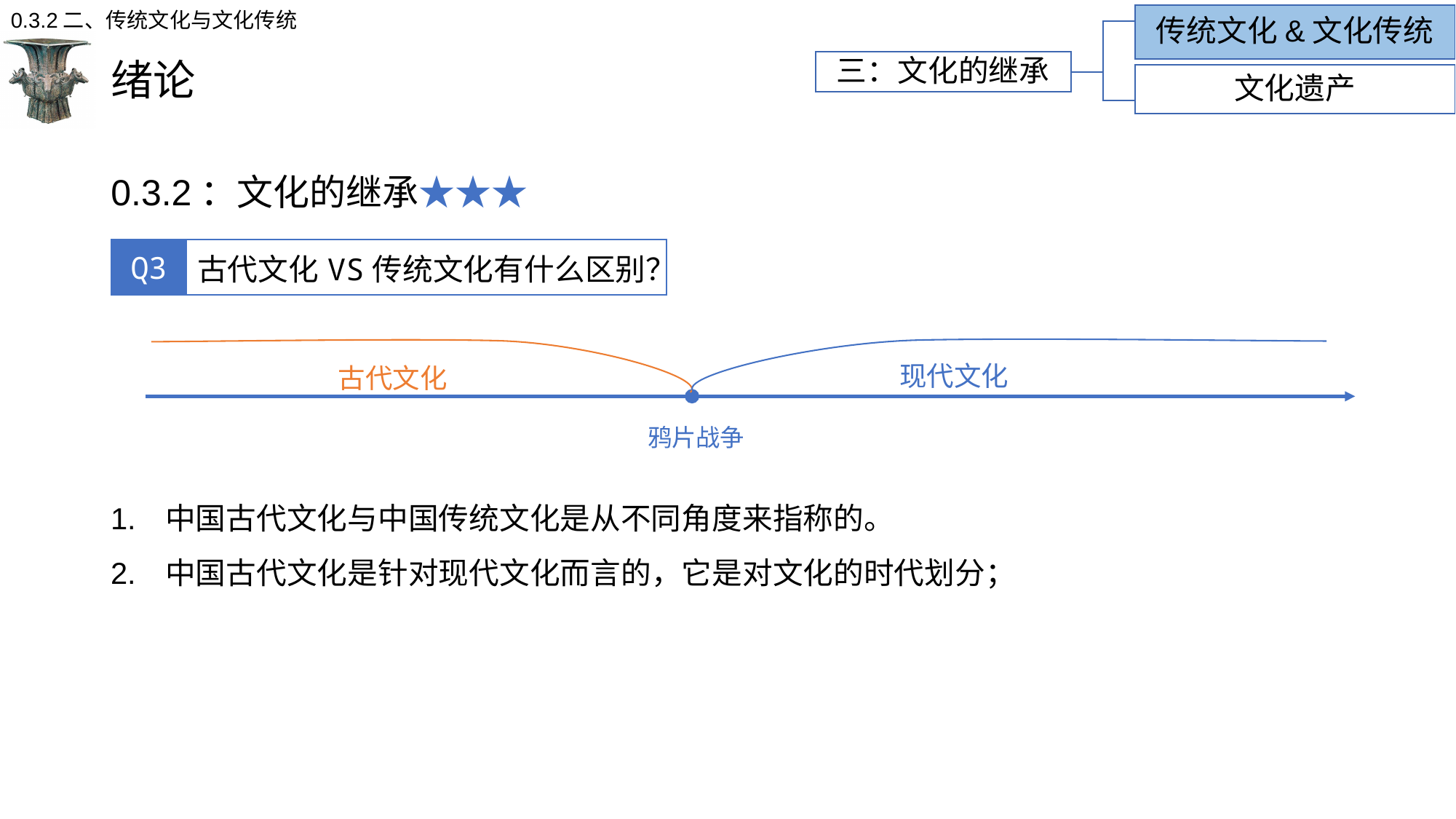

0.3.2二、传统文化与文化传统
传统文化&文化传统

# 绪论
三：文化的继承
文化遗产

0.3.2：文化的继承★★★
| Q3 | 古代文化VS传统文化有什么区别？ |
| --- | --- |
现代文化

古代文化

鸦片战争
中国古代文化与中国传统文化是从不同角度来指称的。
中国古代文化是针对现代文化而言的，它是对文化的时代划分；
95